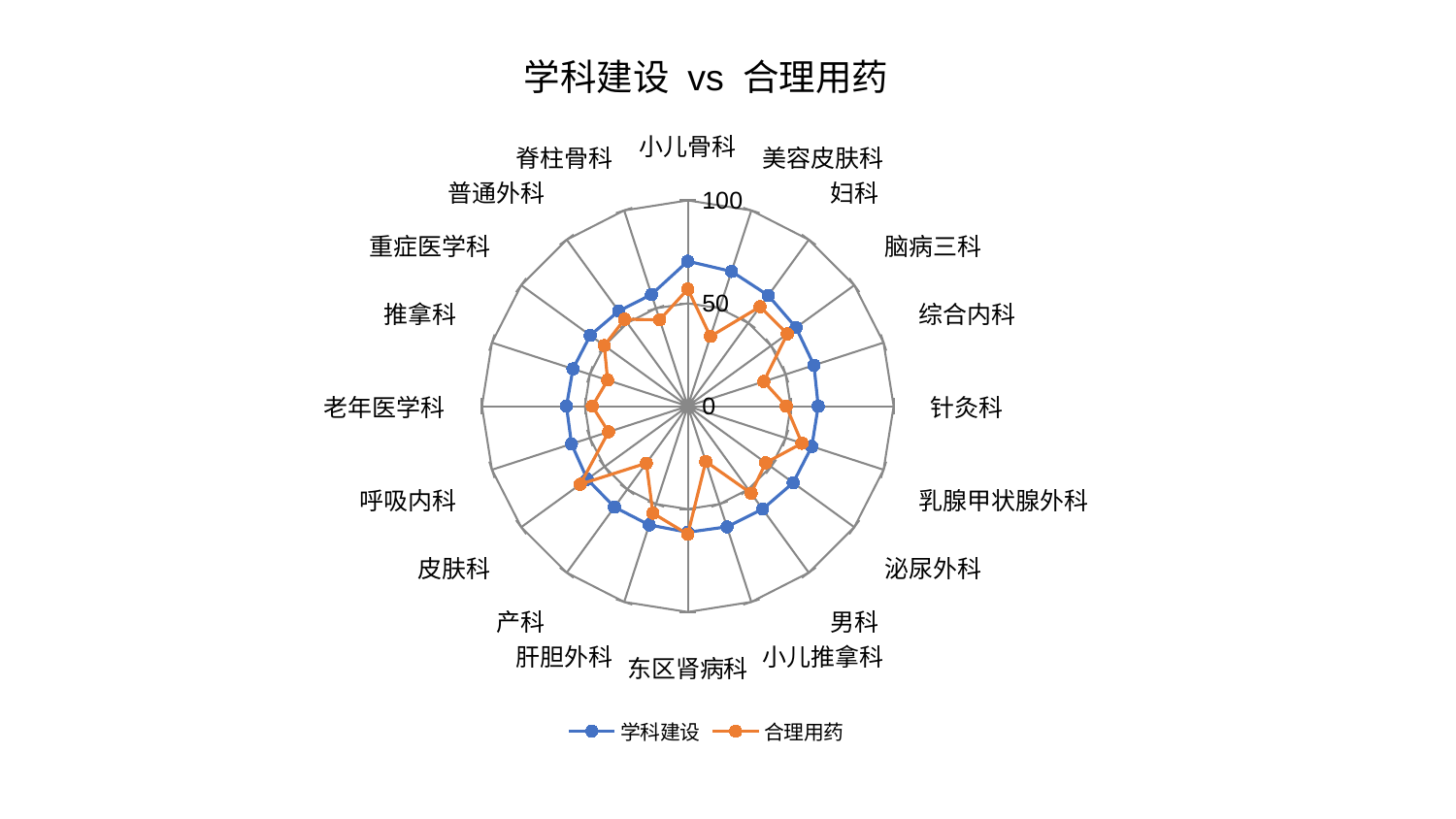

### Chart: 学科建设 vs 合理用药

| Category | 学科建设 | 合理用药 |
|---|---|---|
| 小儿骨科 | 70.44694687556813 | 56.890563495950666 |
| 美容皮肤科 | 68.84705768145612 | 35.63405080964668 |
| 妇科 | 66.53789616386088 | 59.74755011932353 |
| 脑病三科 | 64.98582196038161 | 59.80450789824049 |
| 综合内科 | 64.46121021372925 | 38.83955592381093 |
| 针灸科 | 63.36538302810313 | 47.82251015627112 |
| 乳腺甲状腺外科 | 63.35893416570693 | 58.33867618728992 |
| 泌尿外科 | 63.29581693780488 | 46.80738583277549 |
| 男科 | 61.8564746708856 | 52.33806059453395 |
| 小儿推拿科 | 61.64246507442817 | 28.223139675701454 |
| 东区肾病科 | 61.24933473461942 | 62.27651371623764 |
| 肝胆外科 | 60.667131887189974 | 54.693617830036345 |
| 产科 | 60.619524632074835 | 34.24968740553427 |
| 皮肤科 | 60.384690584893086 | 64.55610207015047 |
| 呼吸内科 | 59.39020480562261 | 40.46932951426079 |
| 老年医学科 | 58.920851701808154 | 46.3754900227211 |
| 推拿科 | 58.64437485886503 | 40.93508003845468 |
| 重症医学科 | 58.55367707413468 | 50.13686751086922 |
| 普通外科 | 57.10736597084745 | 52.206065652857404 |
| 脊柱骨科 | 57.07399970933522 | 44.130646011897085 |
17